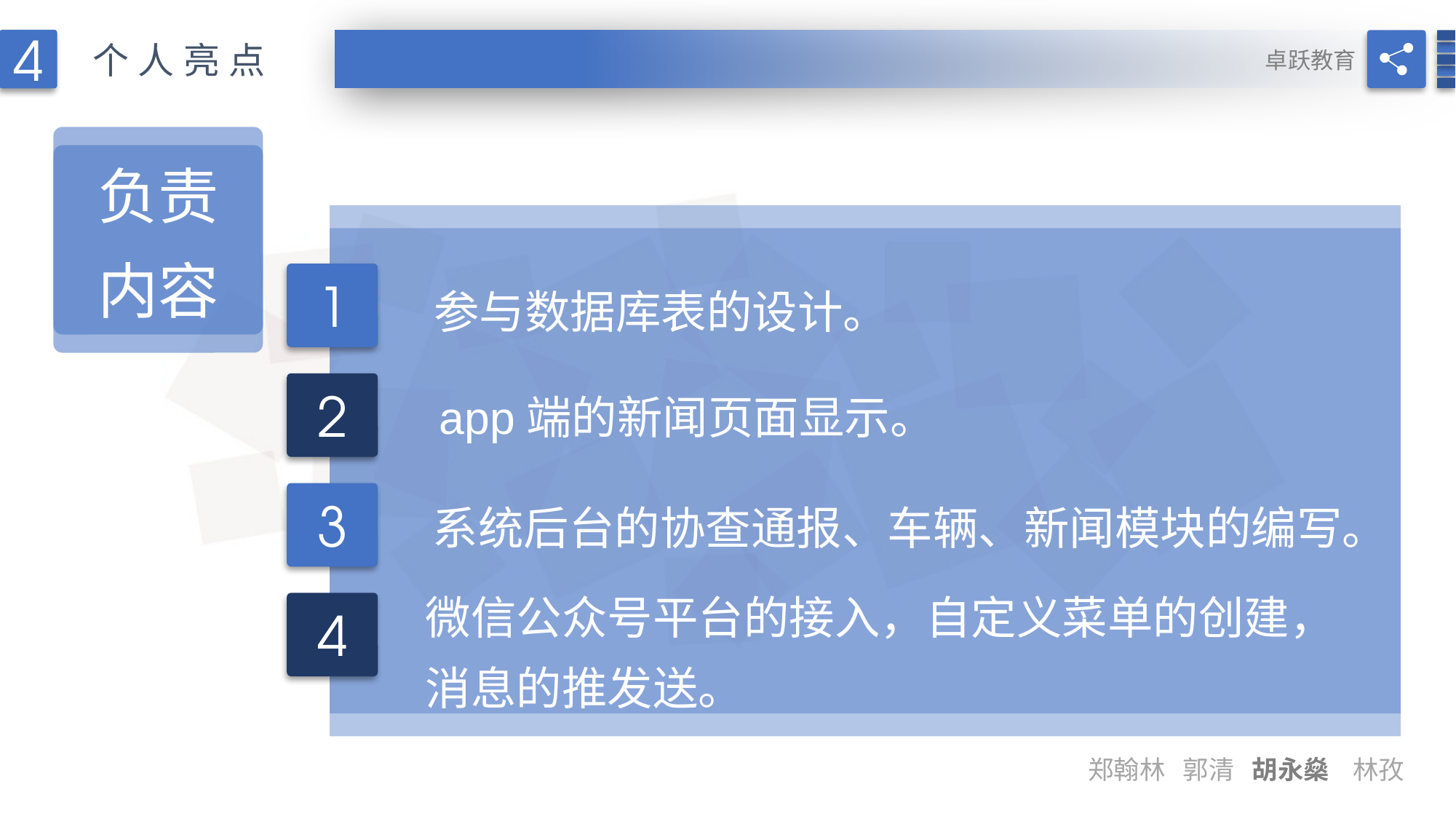

4

卓跃教育
个人亮点
负责
内容

参与数据库表的设计。
1
app端的新闻页面显示。
2
系统后台的协查通报、车辆、新闻模块的编写。
3
微信公众号平台的接入，自定义菜单的创建，消息的推发送。
4
郑翰林   郭清   胡永燊    林孜